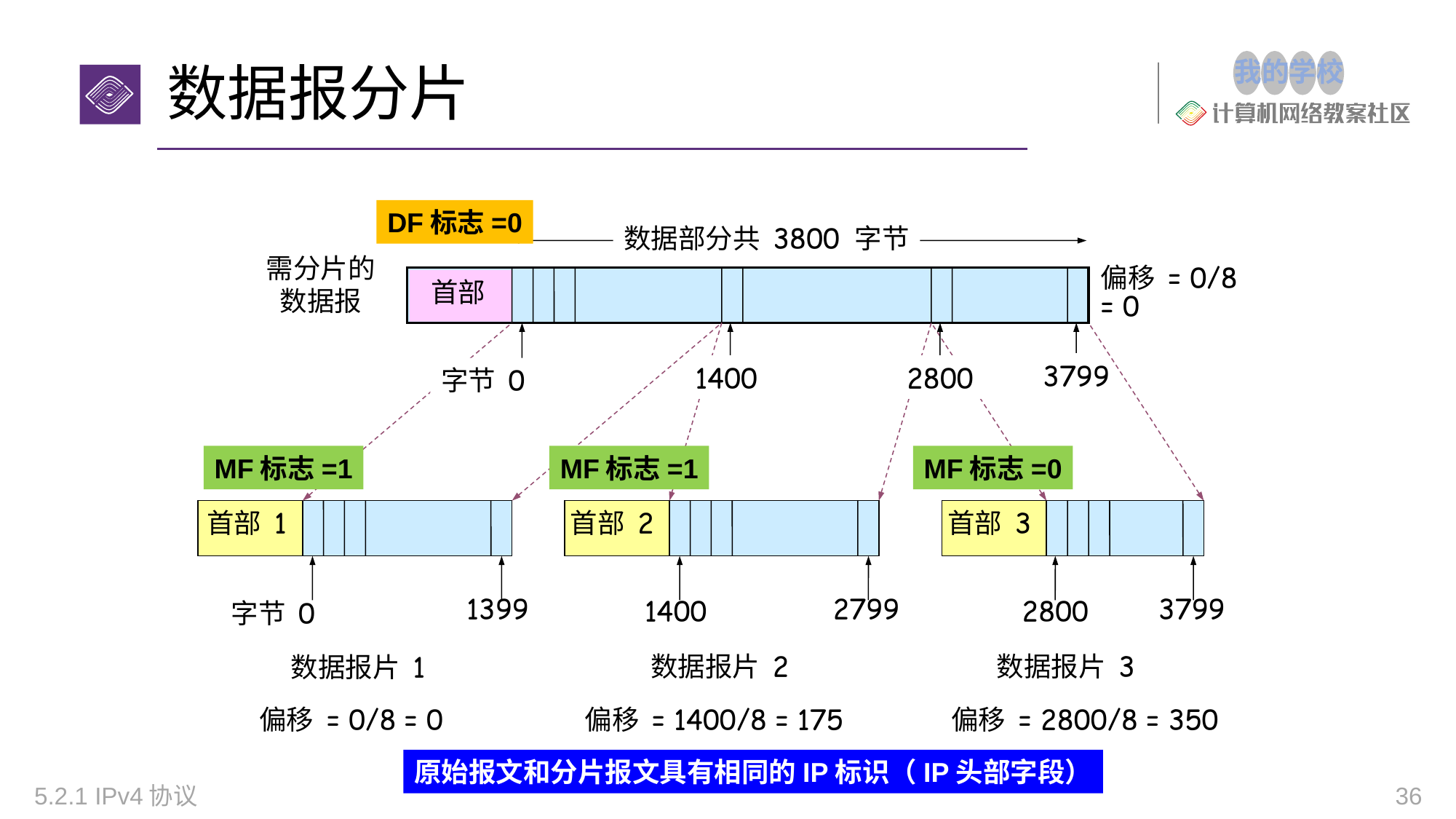

# 数据报分片
DF标志=0
数据部分共 3800 字节

需分片的
数据报
偏移 = 0/8
= 0

首部

3799
1400
2800
字节 0
MF标志=1
MF标志=1
MF标志=0

首部 1

首部 2

首部 3

1399
2799
3799
1400
2800
字节 0
数据报片 2
数据报片 3
数据报片 1
偏移 = 0/8 = 0
偏移 = 1400/8 = 175
偏移 = 2800/8 = 350
原始报文和分片报文具有相同的IP标识（IP头部字段）
5.2.1 IPv4协议
36